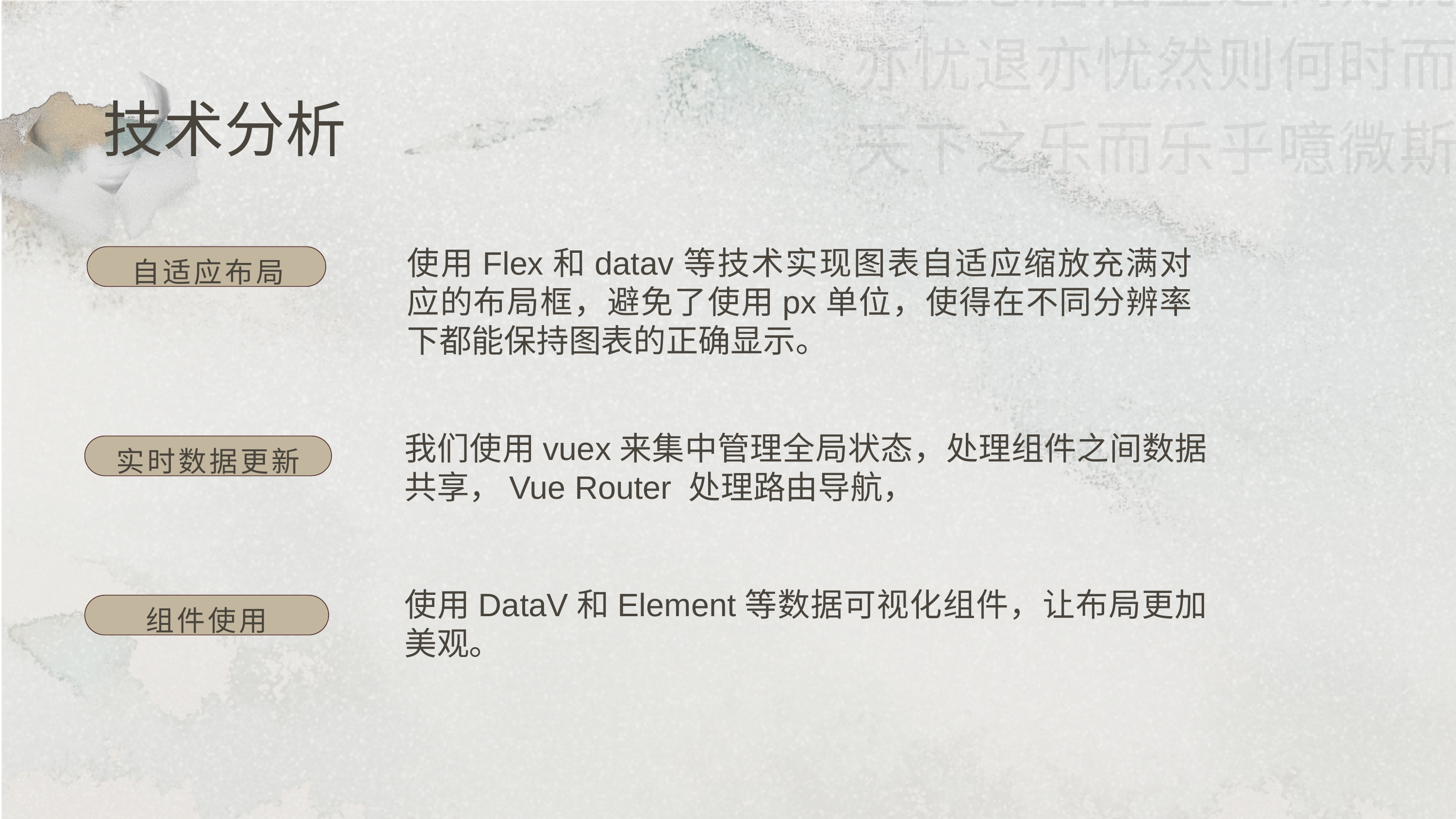

嗟夫予尝求古仁人之心或异二者之为何哉不以物喜不以己悲居庙堂之高则忧其民处江湖之远则忧其君是进亦忧退亦忧然则何时而乐耶其必曰先天下之忧而忧后天下之乐而乐乎噫微斯人吾谁与归

技术分析

使用Flex和datav等技术实现图表自适应缩放充满对应的布局框，避免了使用px单位，使得在不同分辨率下都能保持图表的正确显示。
自适应布局
我们使用vuex来集中管理全局状态，处理组件之间数据共享，Vue Router 处理路由导航，

实时数据更新

使用DataV和Element等数据可视化组件，让布局更加美观。
组件使用